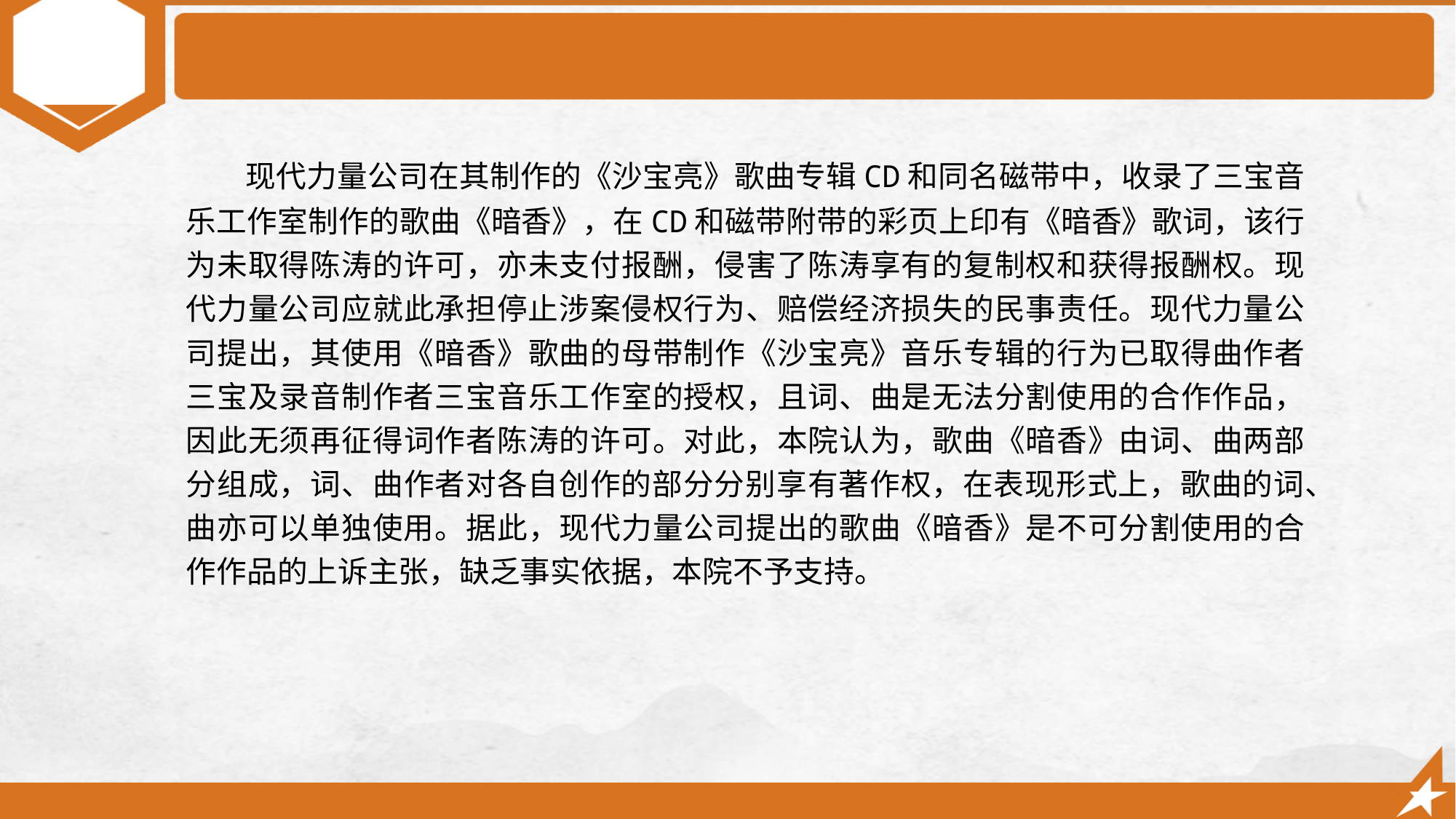

现代力量公司在其制作的《沙宝亮》歌曲专辑CD和同名磁带中，收录了三宝音乐工作室制作的歌曲《暗香》，在CD和磁带附带的彩页上印有《暗香》歌词，该行为未取得陈涛的许可，亦未支付报酬，侵害了陈涛享有的复制权和获得报酬权。现代力量公司应就此承担停止涉案侵权行为、赔偿经济损失的民事责任。现代力量公司提出，其使用《暗香》歌曲的母带制作《沙宝亮》音乐专辑的行为已取得曲作者三宝及录音制作者三宝音乐工作室的授权，且词、曲是无法分割使用的合作作品，因此无须再征得词作者陈涛的许可。对此，本院认为，歌曲《暗香》由词、曲两部分组成，词、曲作者对各自创作的部分分别享有著作权，在表现形式上，歌曲的词、曲亦可以单独使用。据此，现代力量公司提出的歌曲《暗香》是不可分割使用的合作作品的上诉主张，缺乏事实依据，本院不予支持。